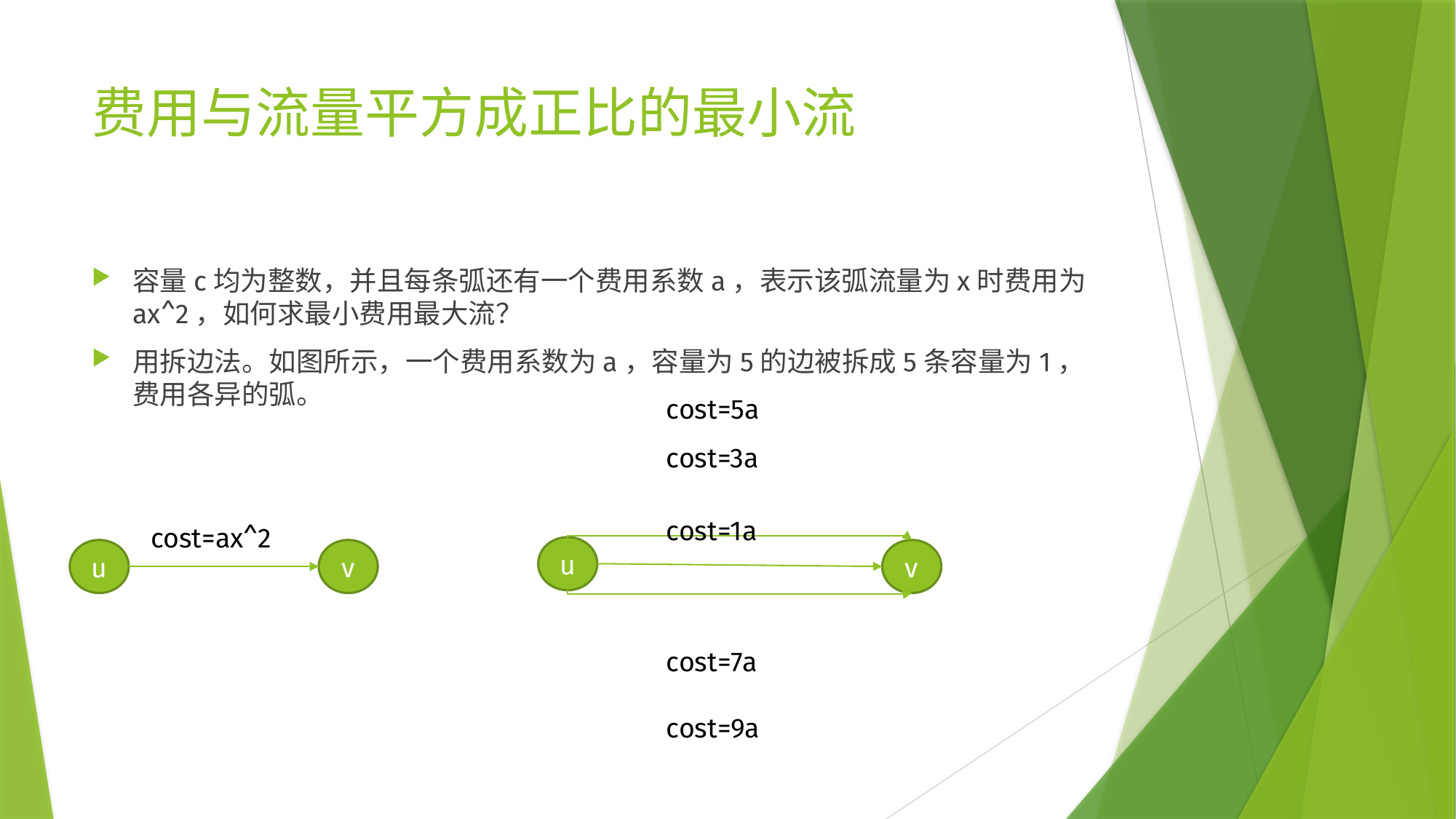

# 费用与流量平方成正比的最小流
容量c均为整数，并且每条弧还有一个费用系数a，表示该弧流量为x时费用为ax^2，如何求最小费用最大流？
用拆边法。如图所示，一个费用系数为a，容量为5的边被拆成5条容量为1，费用各异的弧。
cost=5a
cost=3a
cost=1a
cost=ax^2
u
u
v
v
cost=7a
cost=9a